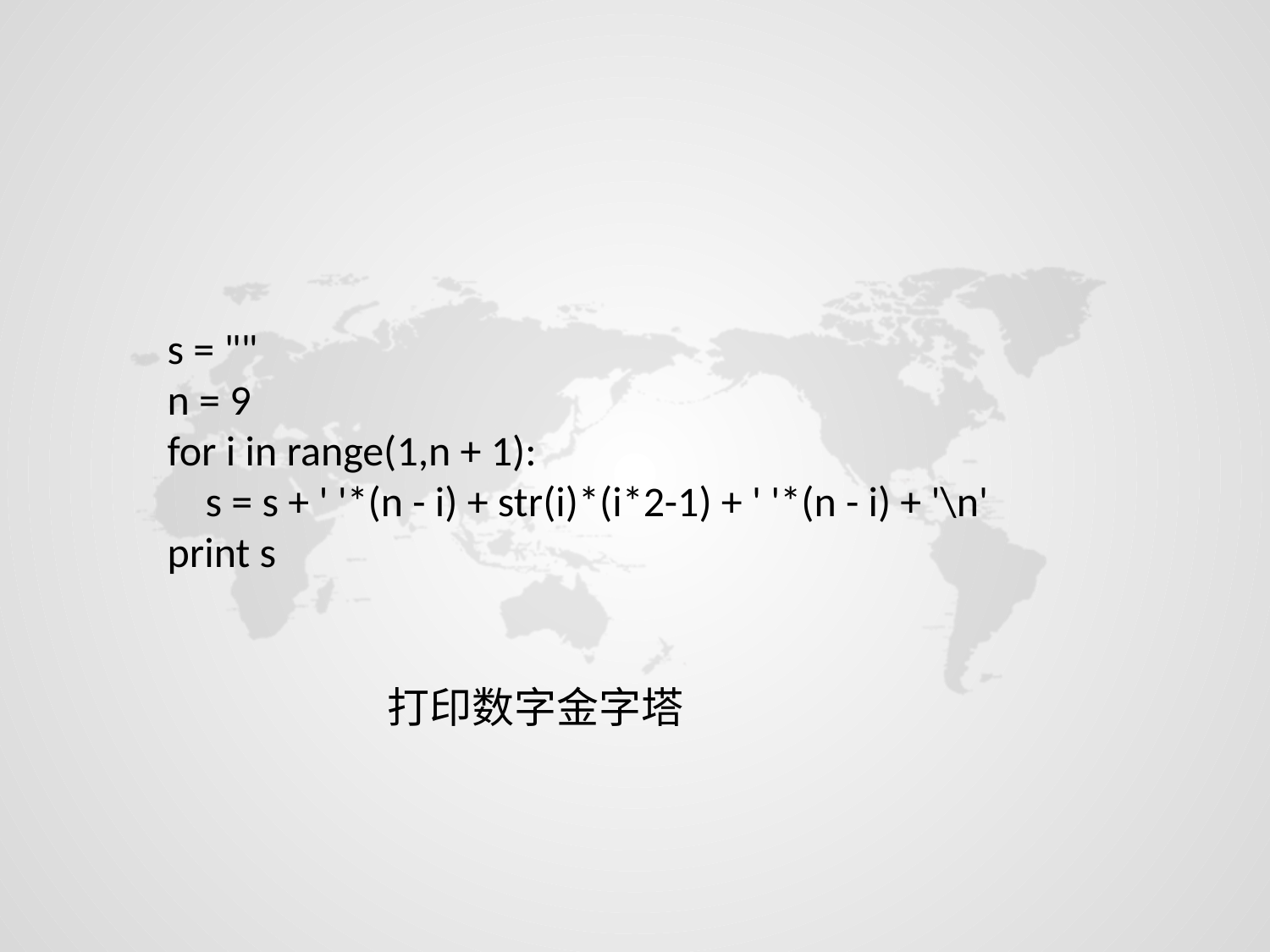

s = ""
n = 9
for i in range(1,n + 1):
    s = s + ' '*(n - i) + str(i)*(i*2-1) + ' '*(n - i) + '\n'
print s
打印数字金字塔